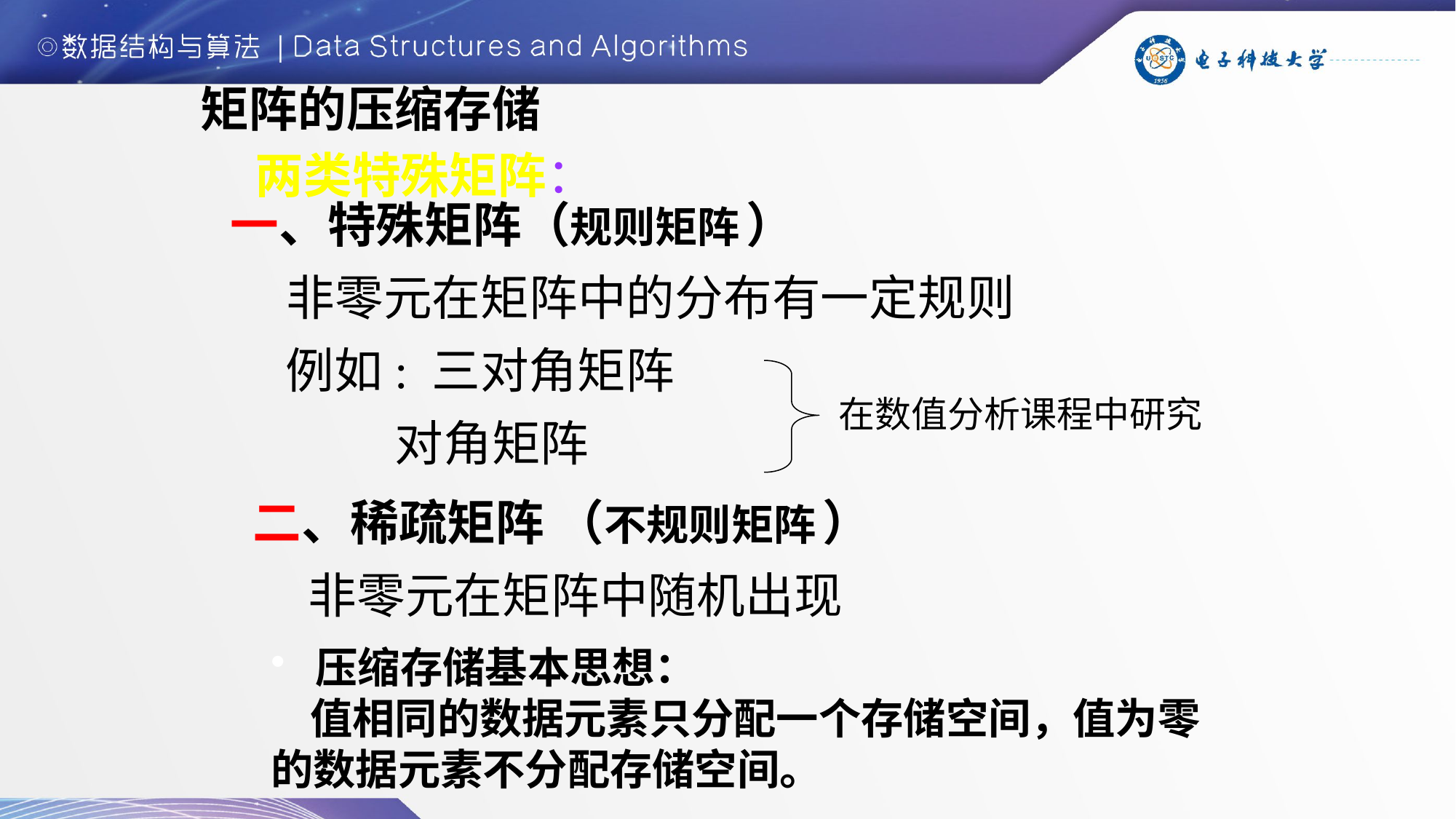

矩阵的压缩存储
两类特殊矩阵：
一、特殊矩阵（规则矩阵 ）
    非零元在矩阵中的分布有一定规则
    例如: 三对角矩阵
              对角矩阵

在数值分析课程中研究
二、稀疏矩阵 （不规则矩阵 ）
    非零元在矩阵中随机出现
  压缩存储基本思想：
   值相同的数据元素只分配一个存储空间，值为零的数据元素不分配存储空间。